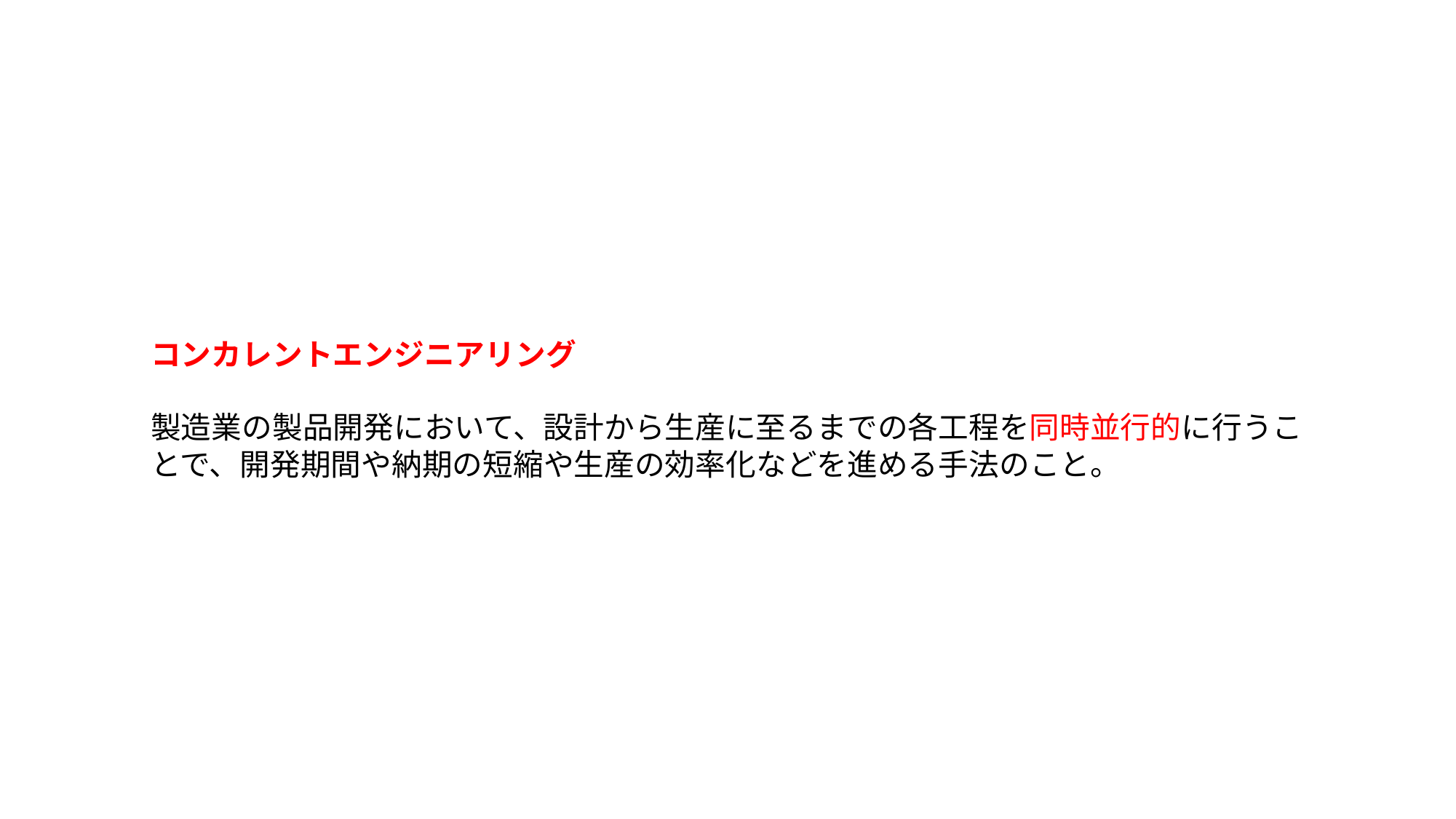

コンカレントエンジニアリング

製造業の製品開発において、設計から生産に至るまでの各工程を同時並行的に行うことで、開発期間や納期の短縮や生産の効率化などを進める手法のこと。